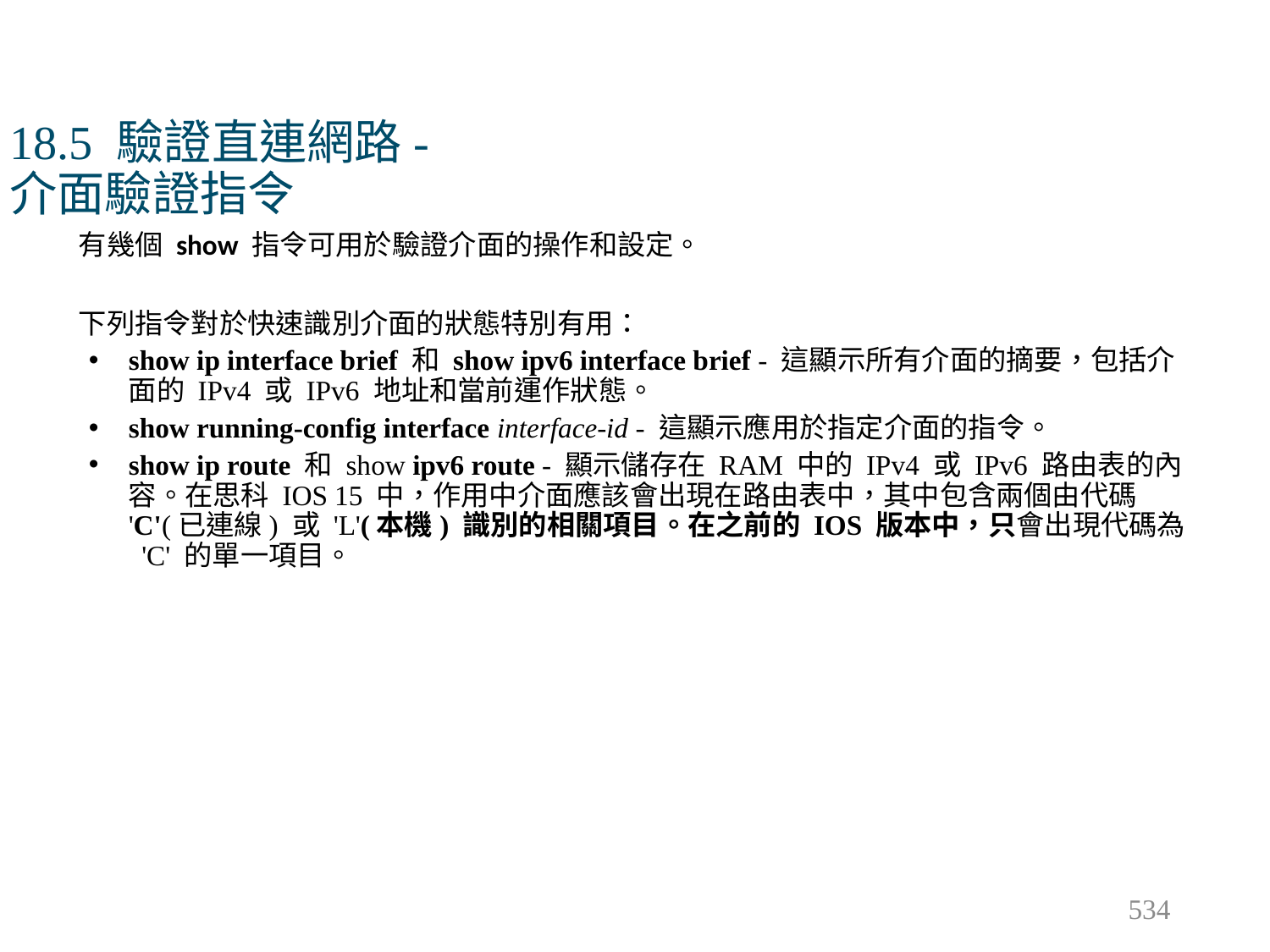

# 18.5 驗證直連網路- 介面驗證指令
有幾個 show 指令可用於驗證介面的操作和設定。

下列指令對於快速識別介面的狀態特別有用：
show ip interface brief 和 show ipv6 interface brief - 這顯示所有介面的摘要，包括介面的 IPv4 或 IPv6 地址和當前運作狀態。
show running-config interface interface-id - 這顯示應用於指定介面的指令。
show ip route 和 show ipv6 route - 顯示儲存在 RAM 中的 IPv4 或 IPv6 路由表的內容。在思科 IOS 15 中，作用中介面應該會出現在路由表中，其中包含兩個由代碼 'C'(已連線) 或 'L'(本機) 識別的相關項目。在之前的 IOS 版本中，只會出現代碼為 'C' 的單一項目。

534